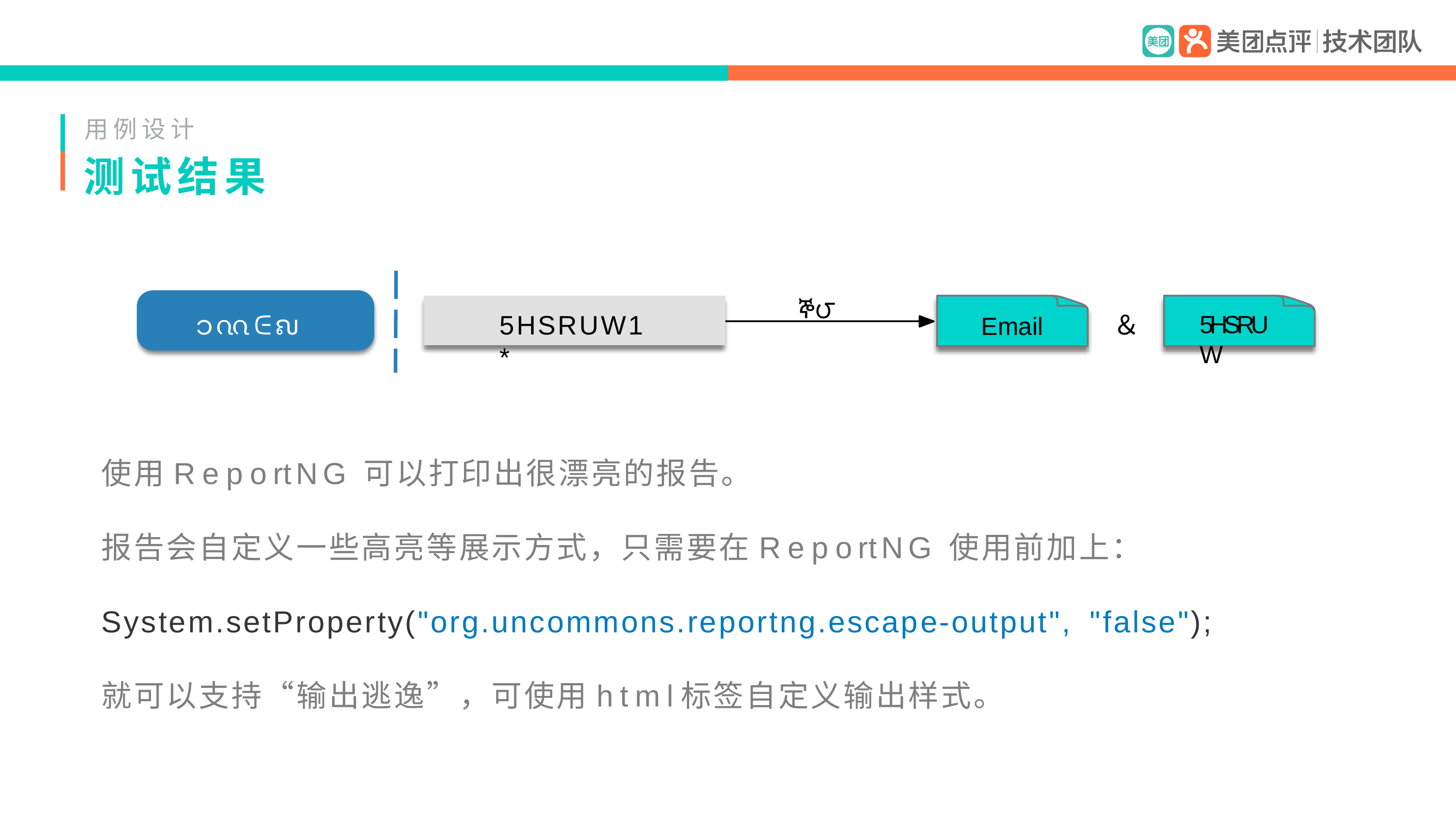

用例设计
# 测试结果

ኞ౮

ၥᦶᕮຎ
5HSRUW1*
＆
5HSRUW
Email

使用ReportNG可以打印出很漂亮的报告。

报告会自定义一些高亮等展示方式，只需要在ReportNG使用前加上：

System.setProperty("org.uncommons.reportng.escape-output",	"false");

就可以支持“输出逃逸”，可使用html标签自定义输出样式。